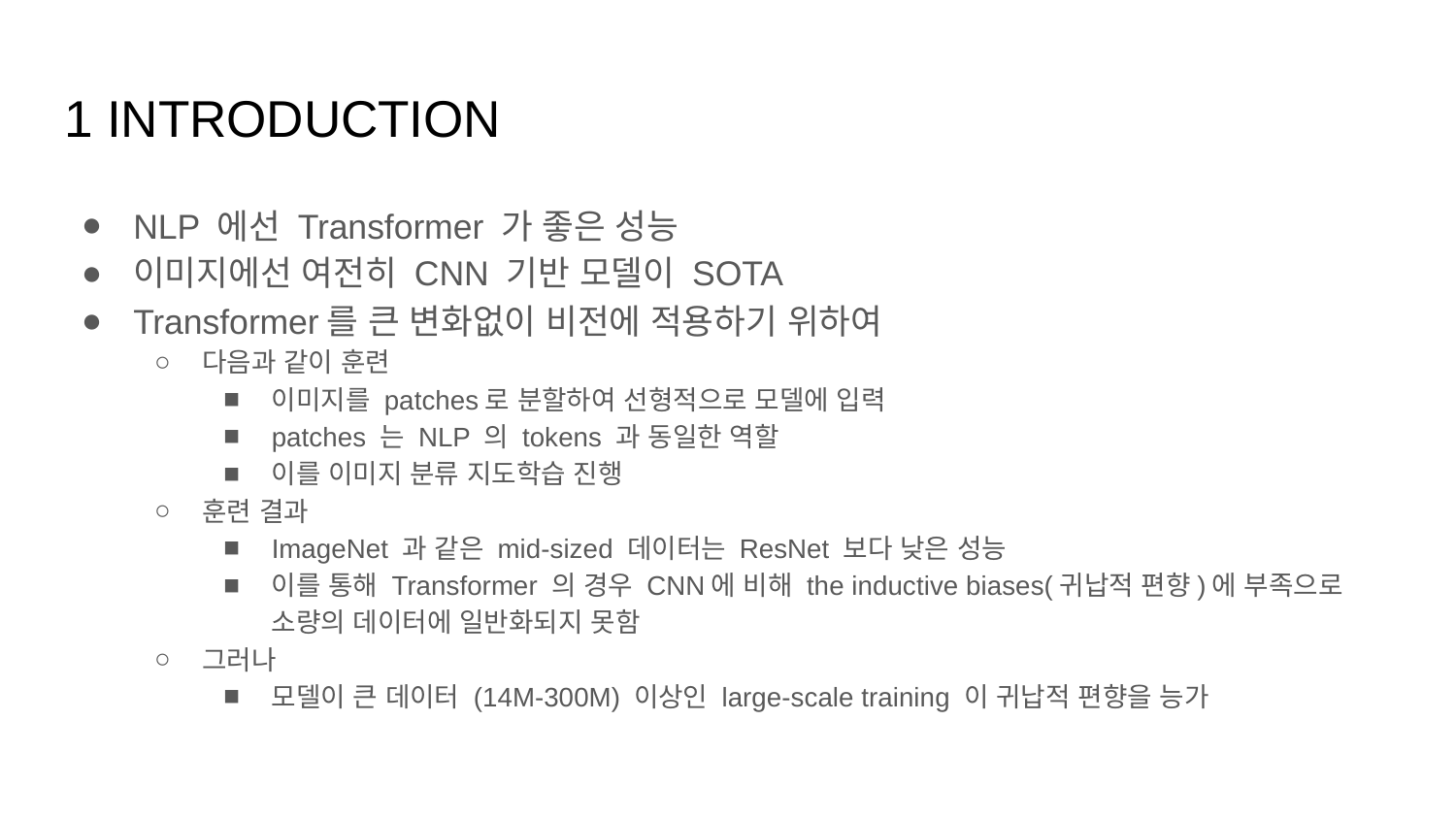

# 1 INTRODUCTION
NLP 에선 Transformer 가 좋은 성능
이미지에선 여전히 CNN 기반 모델이 SOTA
Transformer를 큰 변화없이 비전에 적용하기 위하여
다음과 같이 훈련
이미지를 patches로 분할하여 선형적으로 모델에 입력
patches 는 NLP 의 tokens 과 동일한 역할
이를 이미지 분류 지도학습 진행
훈련 결과
ImageNet 과 같은 mid-sized 데이터는 ResNet 보다 낮은 성능
이를 통해 Transformer 의 경우 CNN에 비해 the inductive biases(귀납적 편향)에 부족으로 소량의 데이터에 일반화되지 못함
그러나
모델이 큰 데이터 (14M-300M) 이상인 large-scale training 이 귀납적 편향을 능가